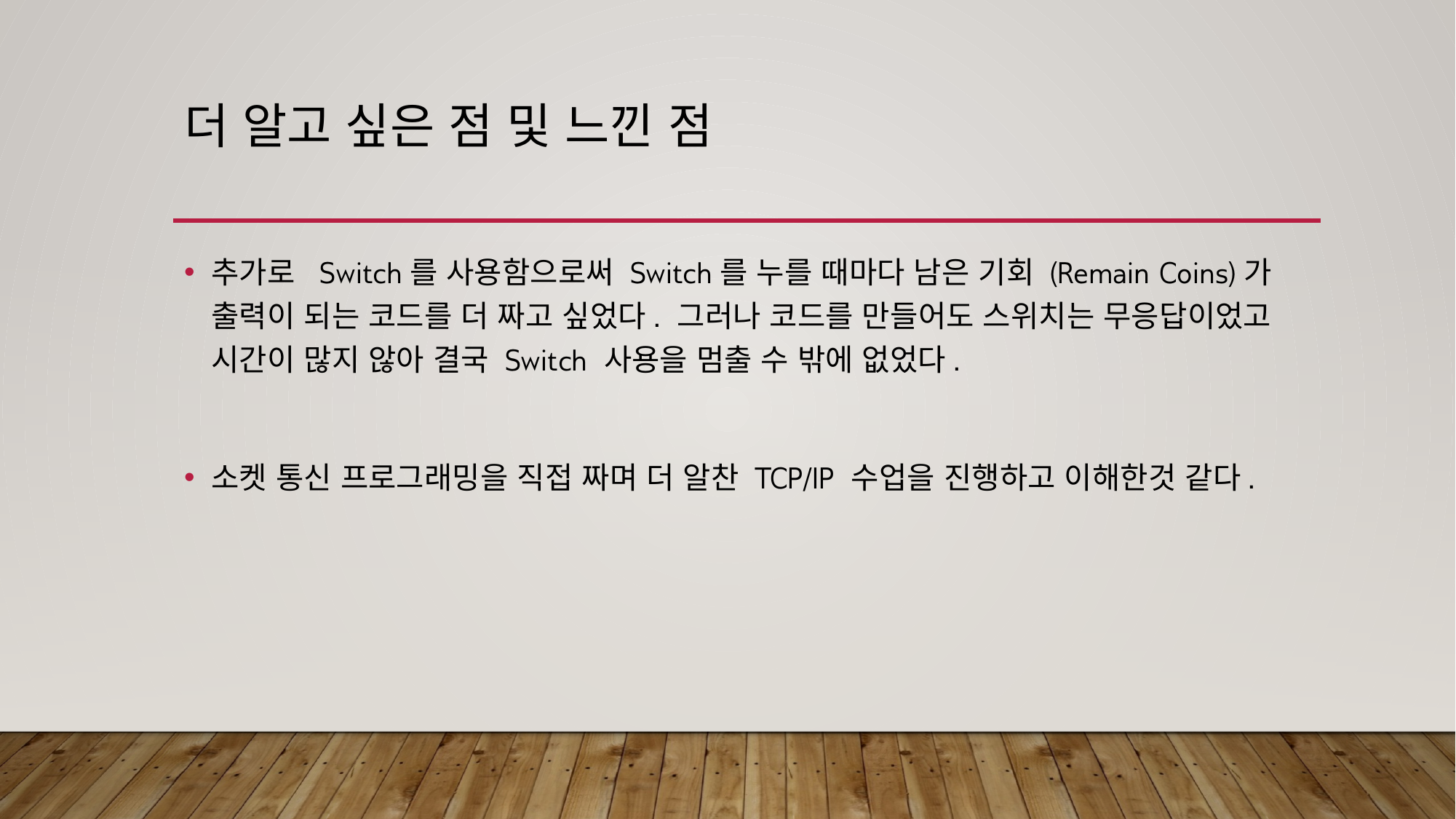

# 더 알고 싶은 점 및 느낀 점
추가로  Switch를 사용함으로써 Switch를 누를 때마다 남은 기회 (Remain Coins)가 출력이 되는 코드를 더 짜고 싶었다. 그러나 코드를 만들어도 스위치는 무응답이었고 시간이 많지 않아 결국 Switch 사용을 멈출 수 밖에 없었다.

소켓 통신 프로그래밍을 직접 짜며 더 알찬 TCP/IP 수업을 진행하고 이해한것 같다.